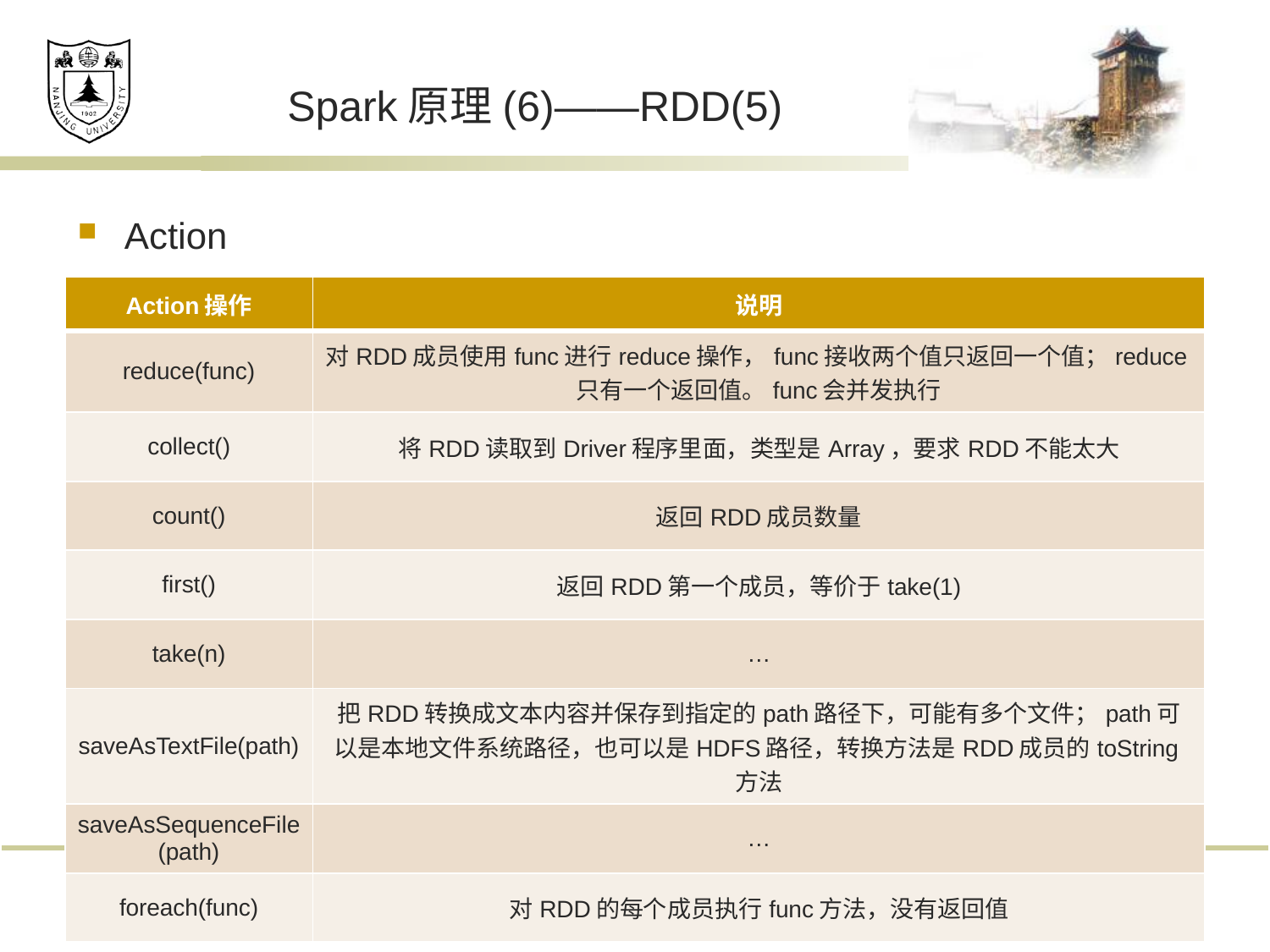

# Spark原理(6)——RDD(5)
Action
| Action操作 | 说明 |
| --- | --- |
| reduce(func) | 对RDD成员使用func进行reduce操作，func接收两个值只返回一个值；reduce只有一个返回值。func会并发执行 |
| collect() | 将RDD读取到Driver程序里面，类型是Array，要求RDD不能太大 |
| count() | 返回RDD成员数量 |
| first() | 返回RDD第一个成员，等价于take(1) |
| take(n) | … |
| saveAsTextFile(path) | 把RDD转换成文本内容并保存到指定的path路径下，可能有多个文件；path可以是本地文件系统路径，也可以是HDFS路径，转换方法是RDD成员的toString方法 |
| saveAsSequenceFile(path) | … |
| foreach(func) | 对RDD的每个成员执行func方法，没有返回值 |